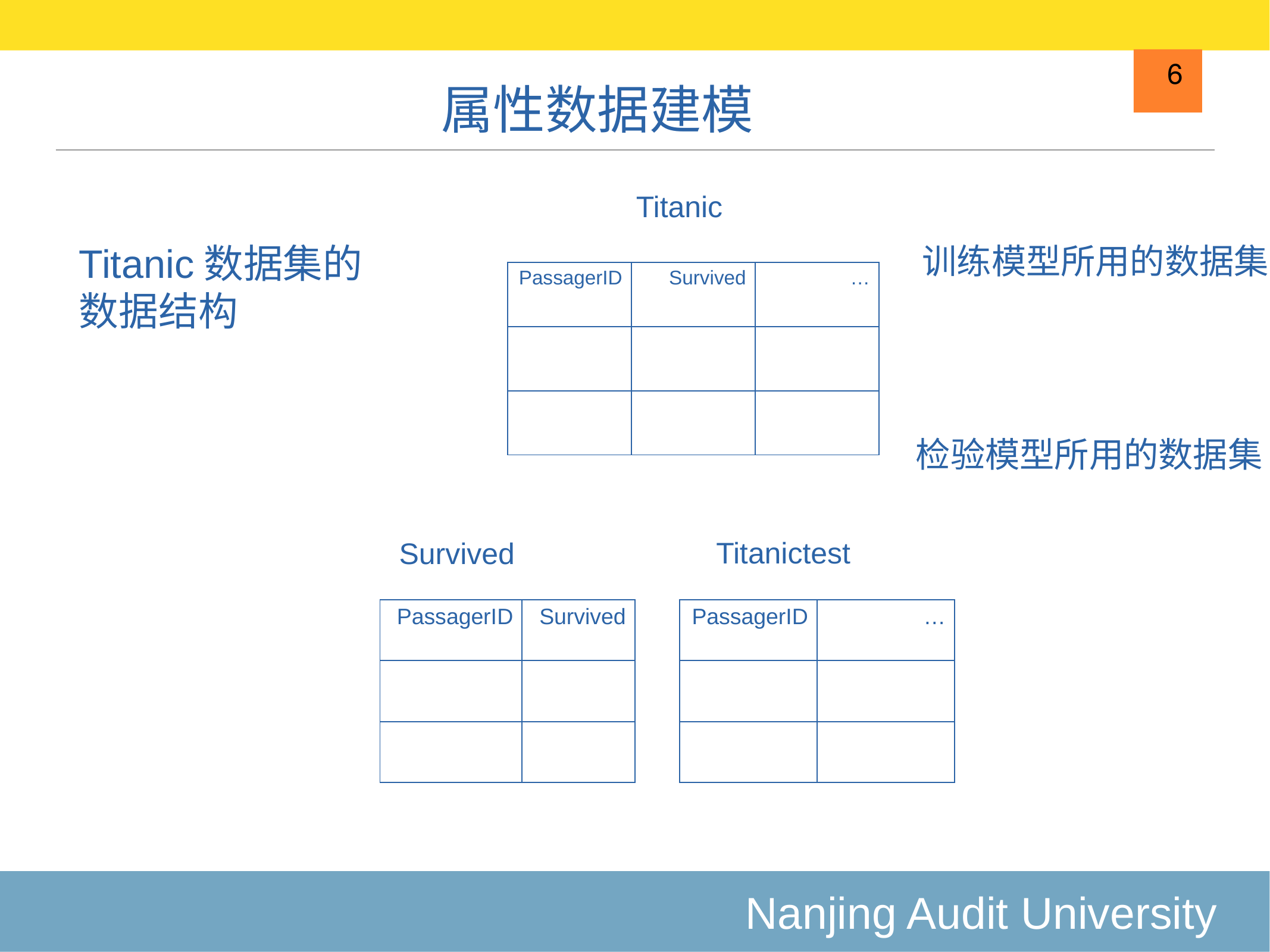

# 属性数据建模
6
Titanic
Titanic数据集的数据结构
训练模型所用的数据集
| PassagerID | Survived | … |
| --- | --- | --- |
|  |  |  |
|  |  |  |
检验模型所用的数据集
Titanictest
Survived
| PassagerID | Survived |
| --- | --- |
|  |  |
|  |  |
| PassagerID | … |
| --- | --- |
|  |  |
|  |  |